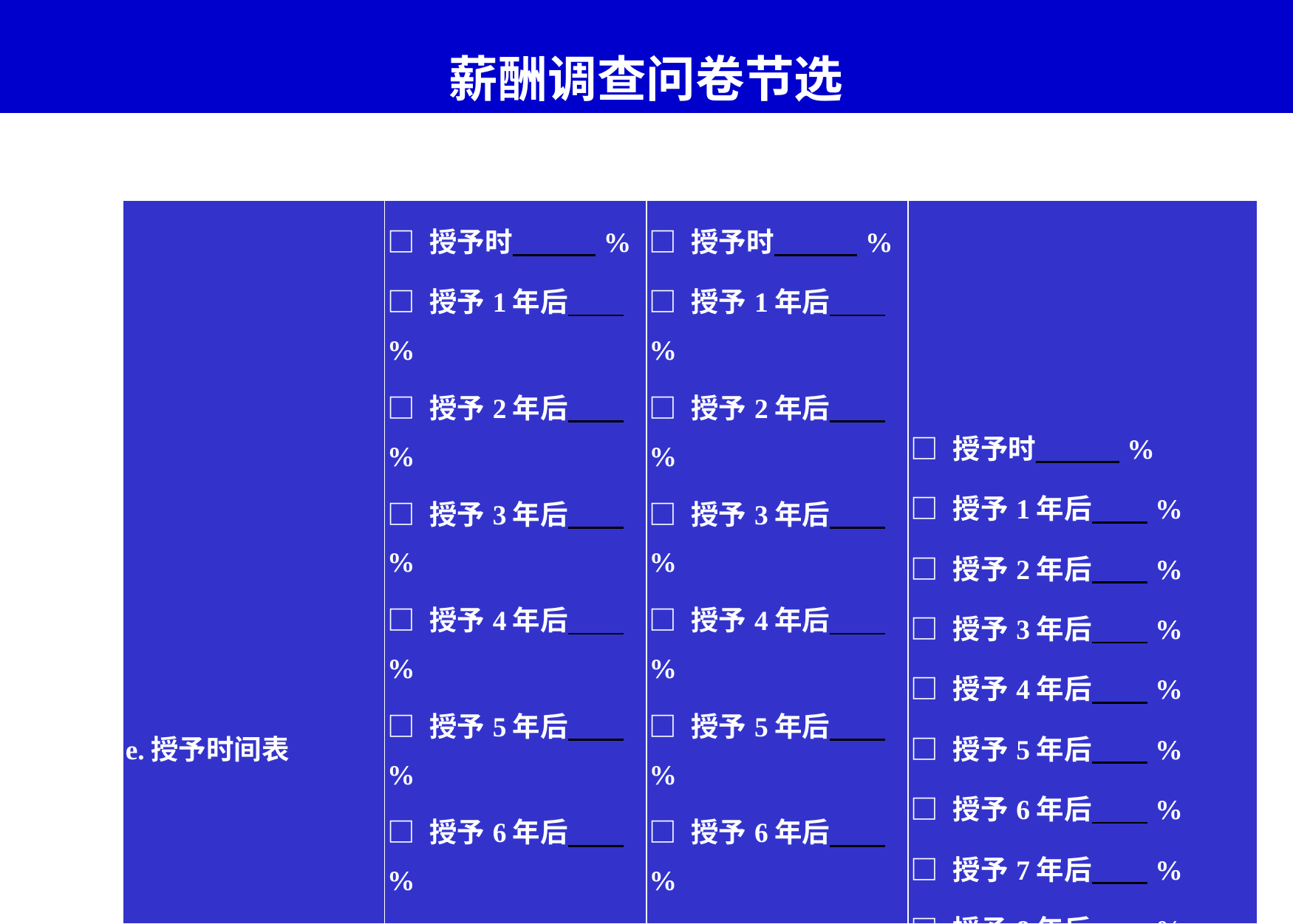

# 薪酬调查问卷节选
| e.授予时间表 | □ 授予时　　　%  □ 授予1年后　　%  □ 授予2年后　　%  □ 授予3年后　　%  □ 授予4年后　　%  □ 授予5年后　　%  □ 授予6年后　　%  □ 授予7年后　　%  □ 授予8年后　　%  □ 授予9年后　　%  □ 授予10年后 % | □ 授予时　　　%  □ 授予1年后　　%  □ 授予2年后　　%  □ 授予3年后　　%  □ 授予4年后　　%  □ 授予5年后　　%  □ 授予6年后　　%  □ 授予7年后　　%  □ 授予8年后　　%  □ 授予9年后　　%  □ 授予10年后 % | □ 授予时　　　%  □ 授予1年后　　%  □ 授予2年后　　%  □ 授予3年后　　%  □ 授予4年后　　%  □ 授予5年后　　%  □ 授予6年后　　%  □ 授予7年后　　%  □ 授予8年后　　%  □ 授予9年后　　%  □ 授予10年后　　% |
| --- | --- | --- | --- |
| …… |  |  |  |